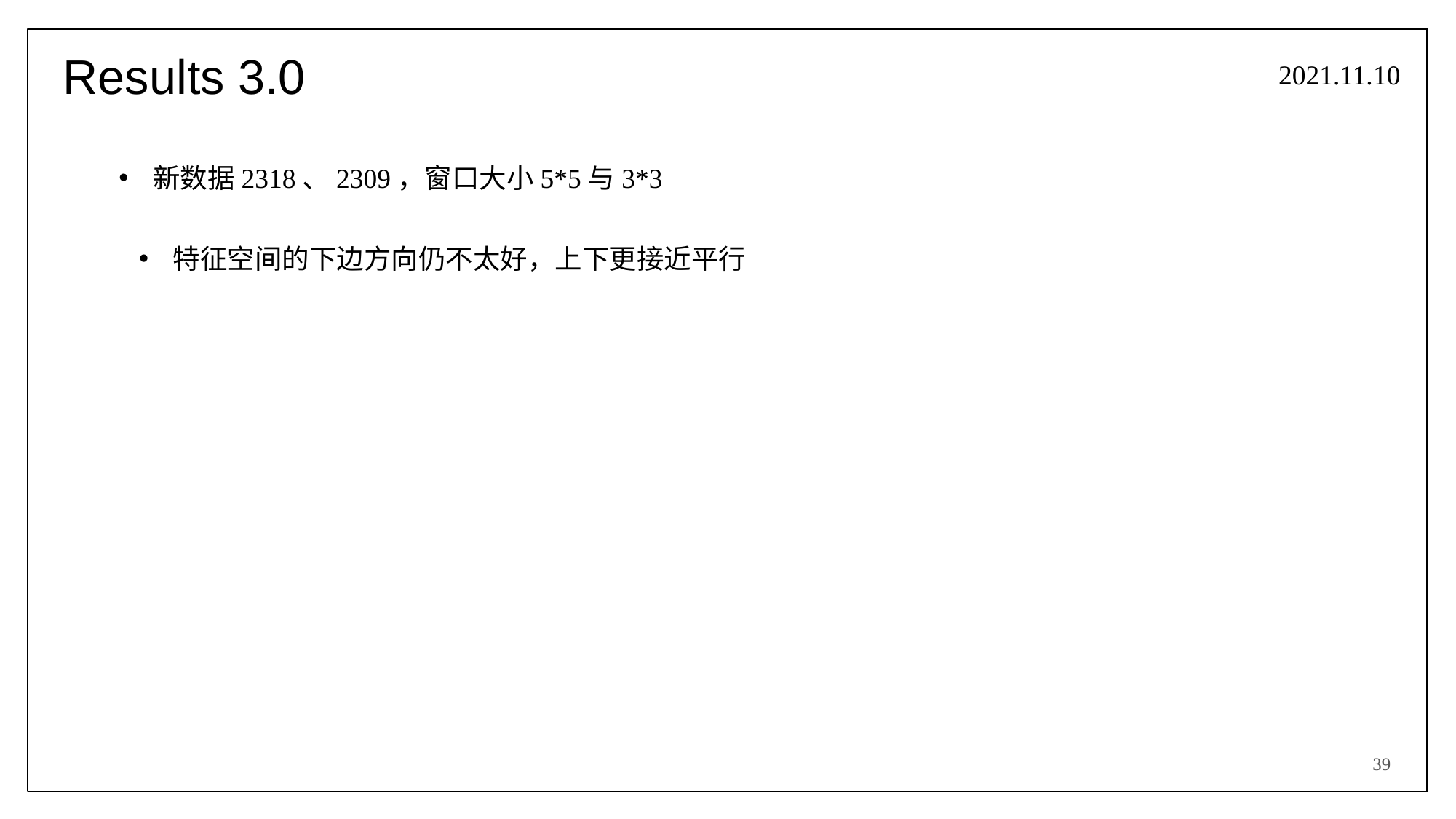

# Results 3.0
2021.11.10
新数据2318、2309，窗口大小5*5与3*3
特征空间的下边方向仍不太好，上下更接近平行
39